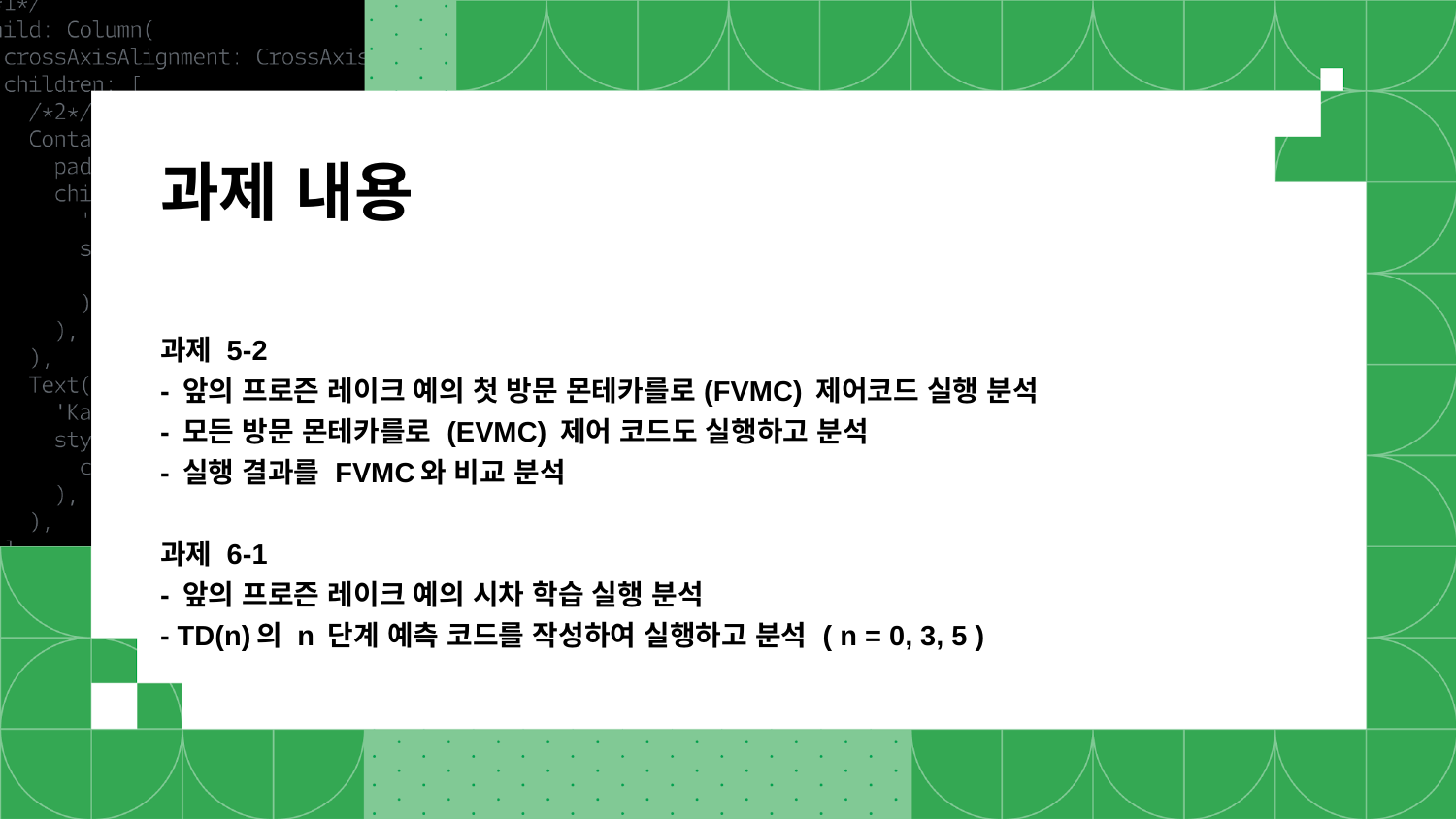

# 과제 내용 과제 5-2 - 앞의 프로즌 레이크 예의 첫 방문 몬테카를로(FVMC) 제어코드 실행 분석 - 모든 방문 몬테카를로 (EVMC) 제어 코드도 실행하고 분석 - 실행 결과를 FVMC와 비교 분석 과제 6-1 - 앞의 프로즌 레이크 예의 시차 학습 실행 분석 - TD(n)의 n 단계 예측 코드를 작성하여 실행하고 분석 ( n = 0, 3, 5 )